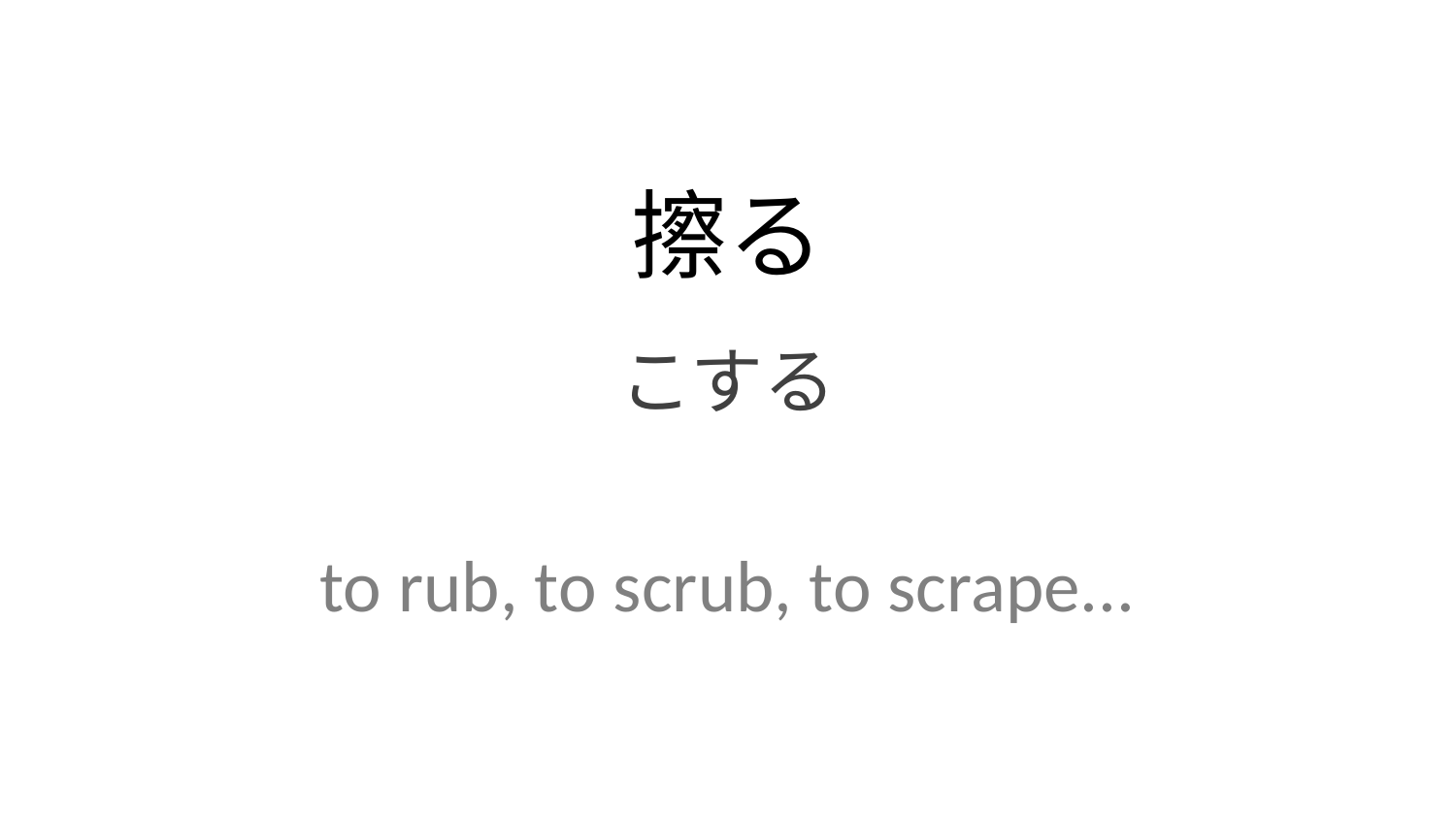

擦る

こする
to rub, to scrub, to scrape...